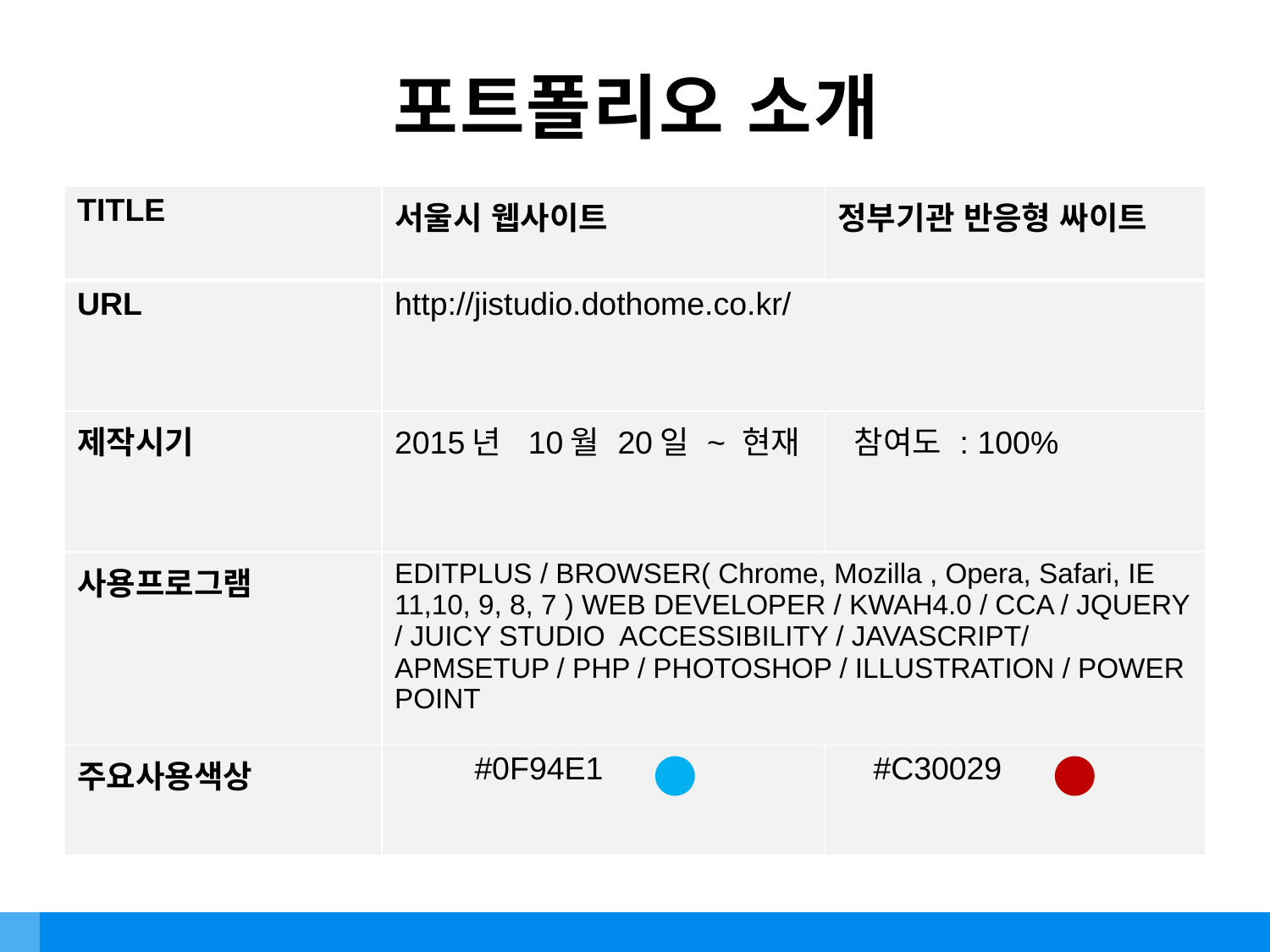

# 포트폴리오 소개
| TITLE | 서울시 웹사이트 | 정부기관 반응형 싸이트 |
| --- | --- | --- |
| URL | http://jistudio.dothome.co.kr/ |  |
| 제작시기 | 2015년 10월 20일 ~ 현재 | 참여도 : 100% |
| 사용프로그램 | EDITPLUS / BROWSER( Chrome, Mozilla , Opera, Safari, IE 11,10, 9, 8, 7 ) WEB DEVELOPER / KWAH4.0 / CCA / JQUERY / JUICY STUDIO ACCESSIBILITY / JAVASCRIPT/APMSETUP / PHP / PHOTOSHOP / ILLUSTRATION / POWER POINT |  |
| 주요사용색상 | #0F94E1 | #C30029 |